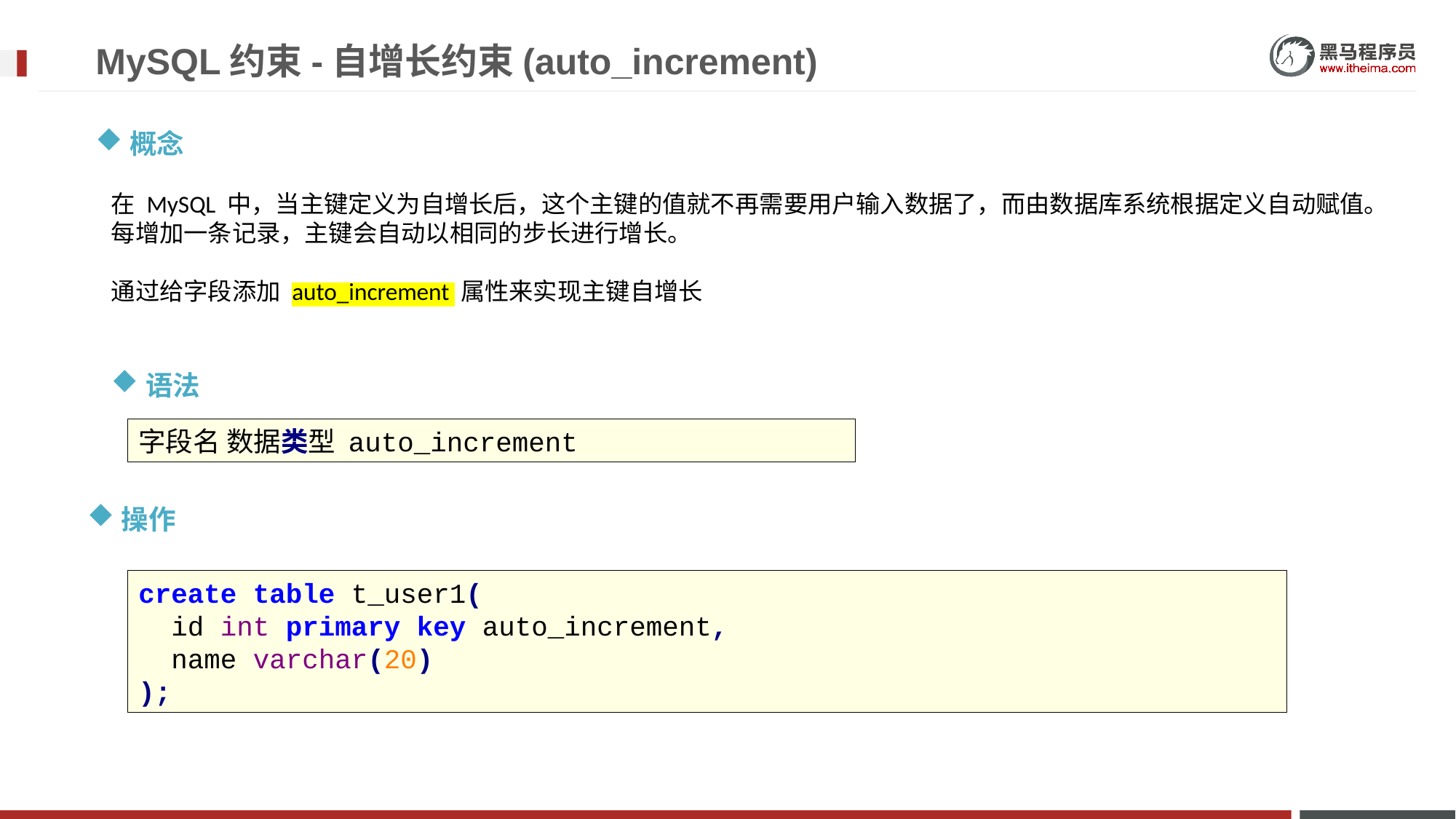

# MySQL约束-自增长约束(auto_increment)
概念
在 MySQL 中，当主键定义为自增长后，这个主键的值就不再需要用户输入数据了，而由数据库系统根据定义自动赋值。每增加一条记录，主键会自动以相同的步长进行增长。

通过给字段添加 auto_increment 属性来实现主键自增长

语法
字段名 数据类型 auto_increment
操作
create table t_user1(
  id int primary key auto_increment,
  name varchar(20)
);